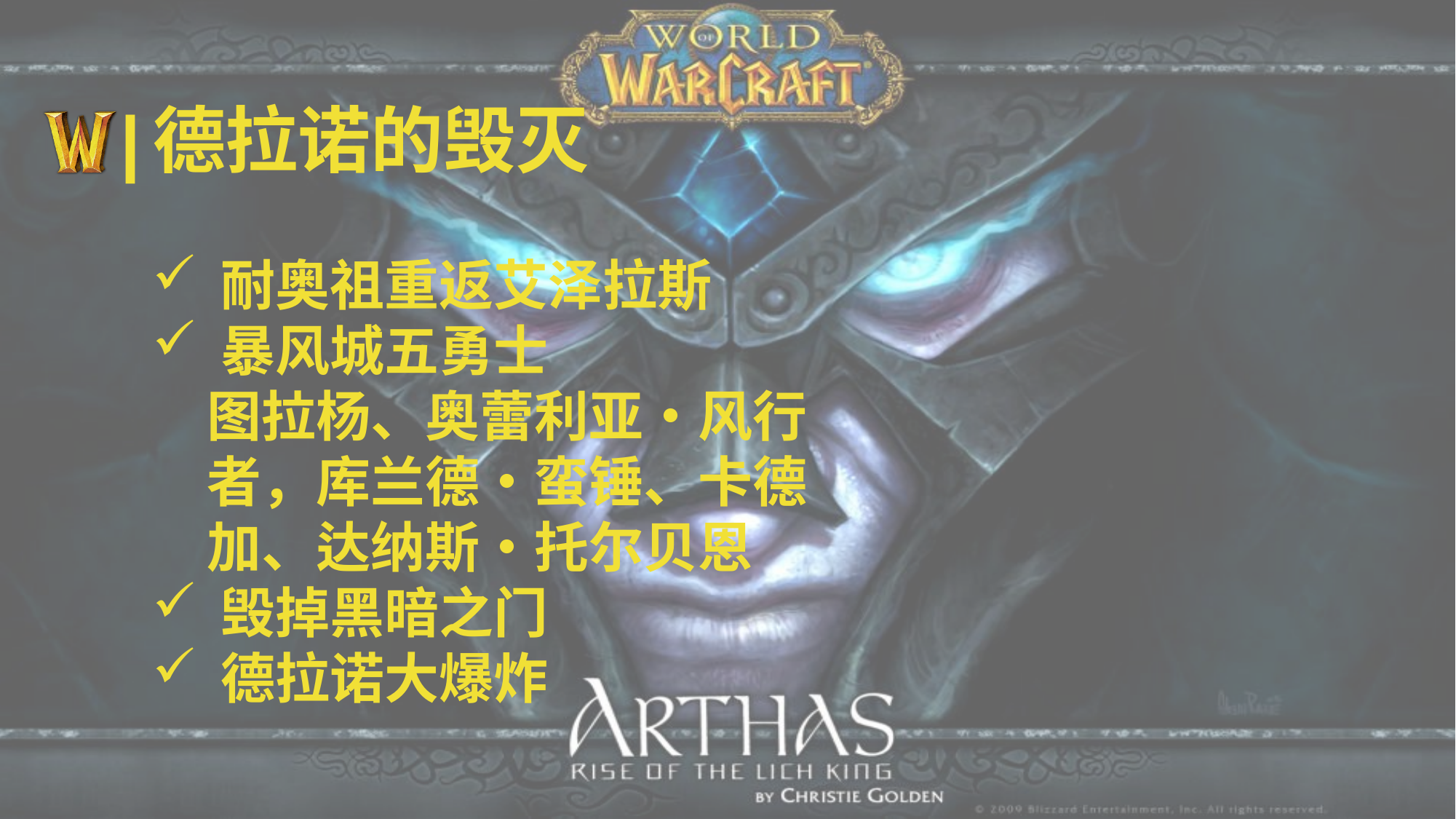

# 德拉诺的毁灭
耐奥祖重返艾泽拉斯
暴风城五勇士
图拉杨、奥蕾利亚・风行者，库兰德・蛮锤、卡德加、达纳斯・托尔贝恩
毁掉黑暗之门
德拉诺大爆炸